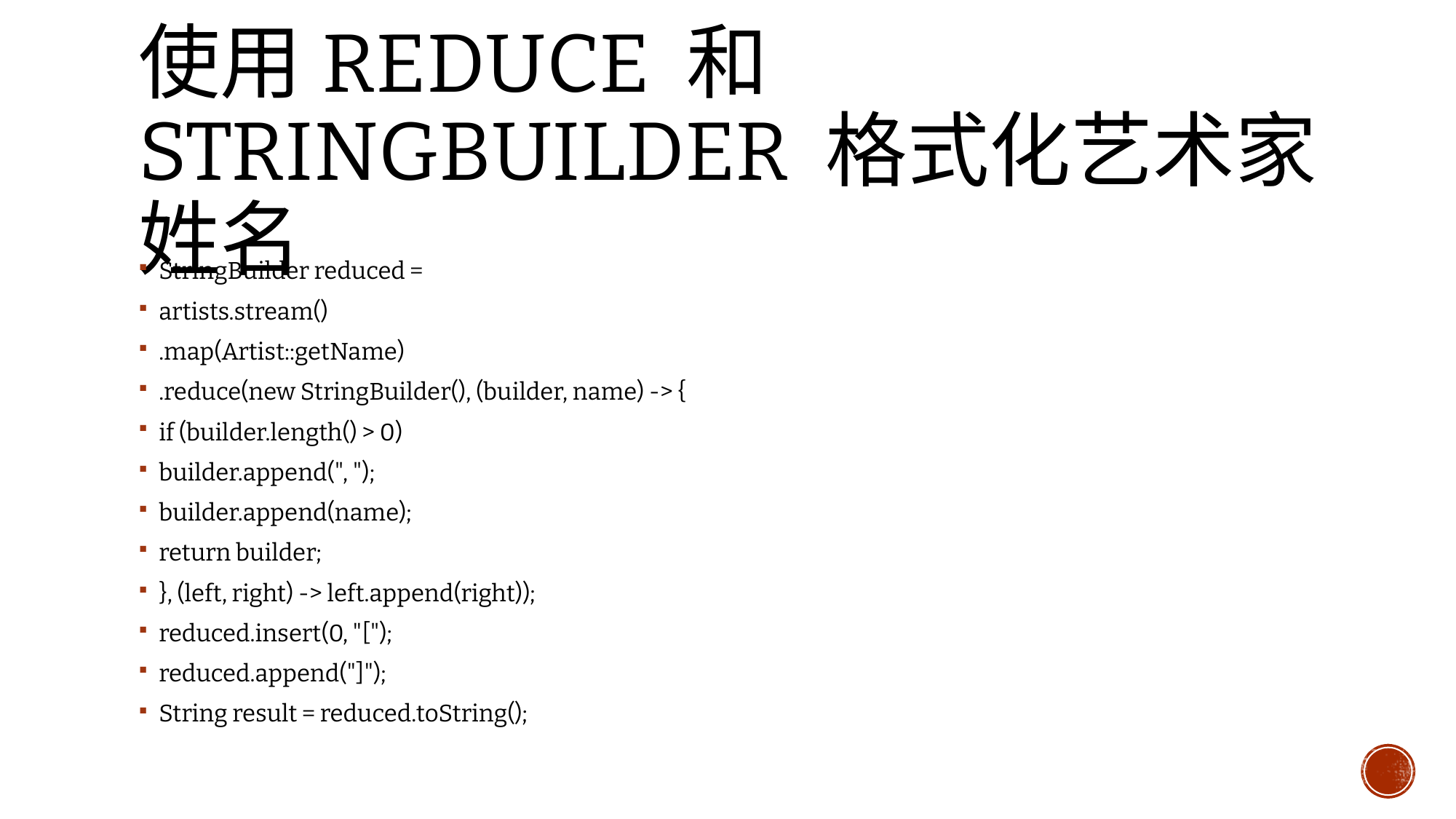

# 使用reduce 和StringBuilder 格式化艺术家姓名
StringBuilder reduced =
artists.stream()
.map(Artist::getName)
.reduce(new StringBuilder(), (builder, name) -> {
if (builder.length() > 0)
builder.append(", ");
builder.append(name);
return builder;
}, (left, right) -> left.append(right));
reduced.insert(0, "[");
reduced.append("]");
String result = reduced.toString();